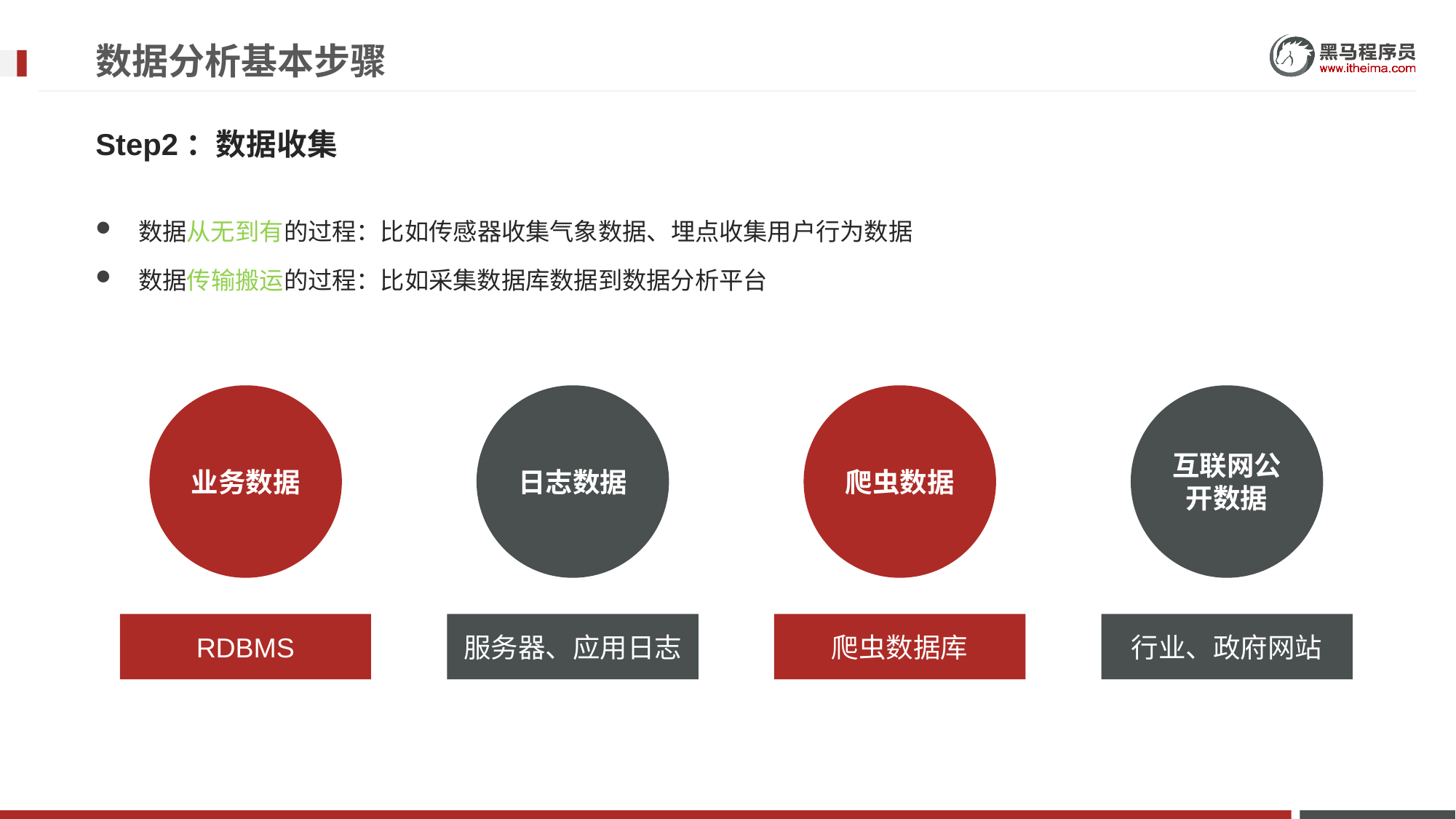

# 数据分析基本步骤
Step2：数据收集
数据从无到有的过程：比如传感器收集气象数据、埋点收集用户行为数据
数据传输搬运的过程：比如采集数据库数据到数据分析平台
业务数据
日志数据
爬虫数据
互联网公开数据
RDBMS
服务器、应用日志
爬虫数据库
行业、政府网站